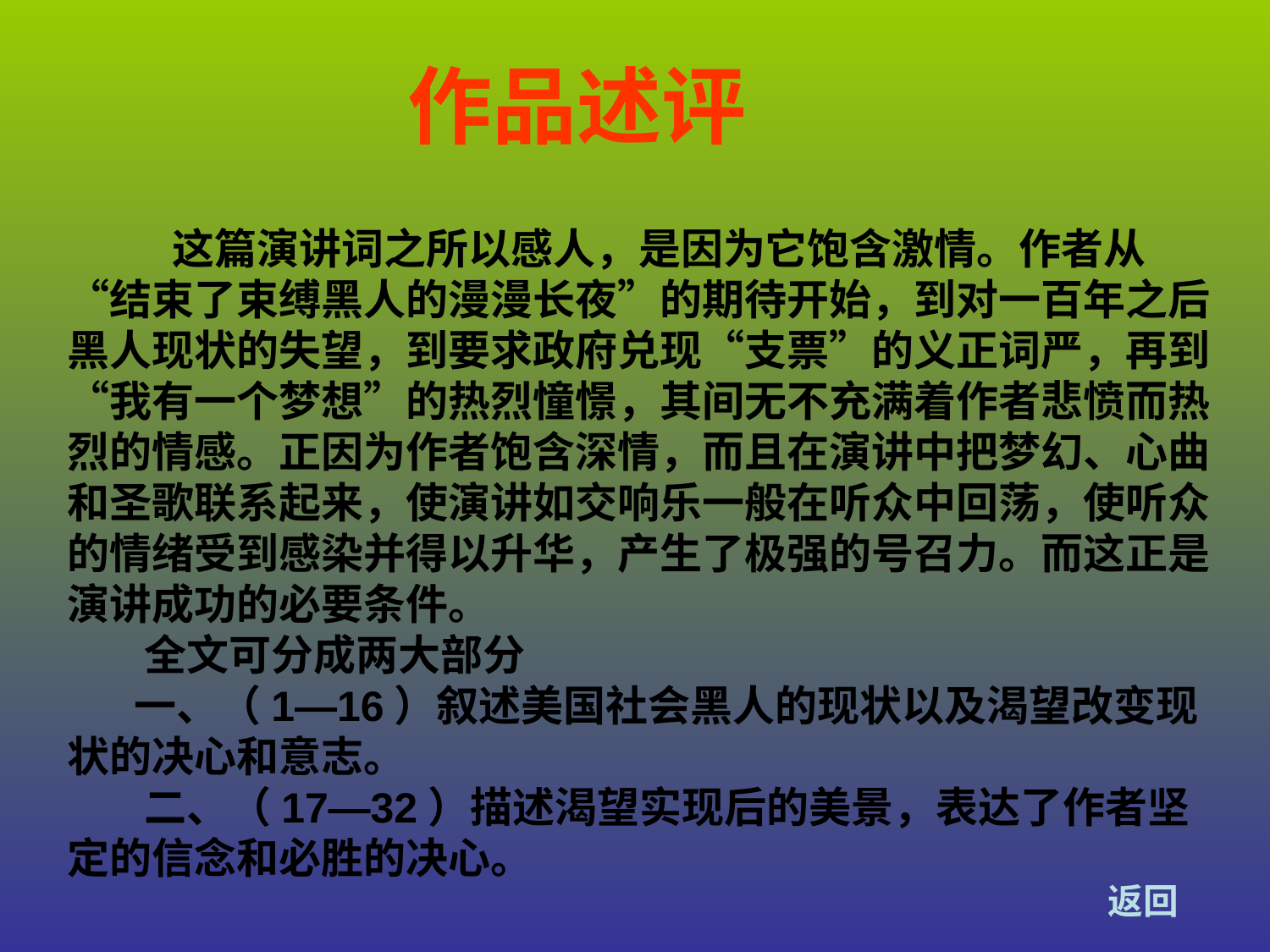

作品述评

          这篇演讲词之所以感人，是因为它饱含激情。作者从“结束了束缚黑人的漫漫长夜”的期待开始，到对一百年之后黑人现状的失望，到要求政府兑现“支票”的义正词严，再到“我有一个梦想”的热烈憧憬，其间无不充满着作者悲愤而热烈的情感。正因为作者饱含深情，而且在演讲中把梦幻、心曲和圣歌联系起来，使演讲如交响乐一般在听众中回荡，使听众的情绪受到感染并得以升华，产生了极强的号召力。而这正是演讲成功的必要条件。
       全文可分成两大部分
       一、（1—16）叙述美国社会黑人的现状以及渴望改变现状的决心和意志。
       二、（17—32）描述渴望实现后的美景，表达了作者坚定的信念和必胜的决心。

返回